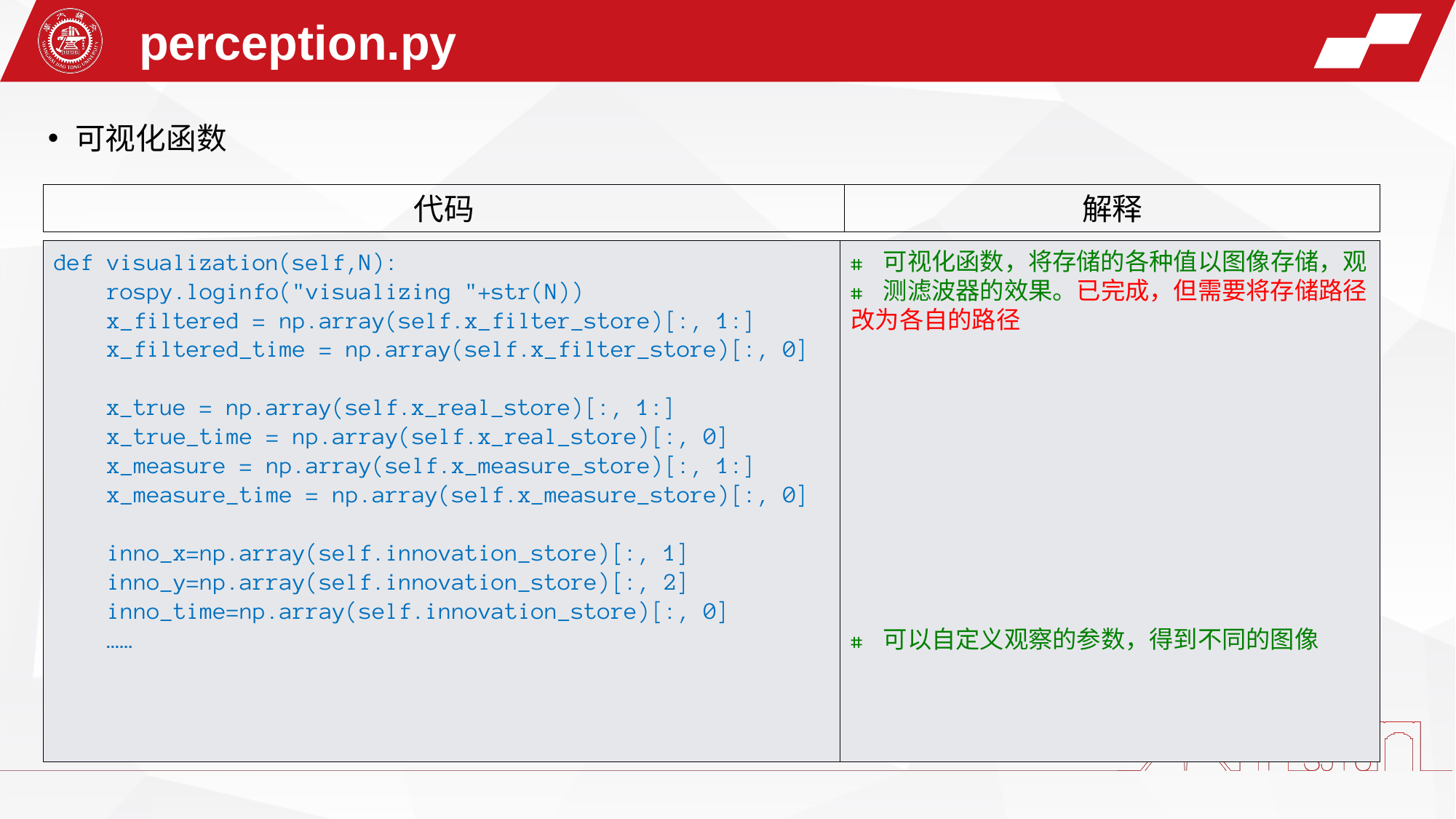

perception.py
可视化函数
代码
解释
def visualization(self,N):
    rospy.loginfo("visualizing "+str(N))
    x_filtered = np.array(self.x_filter_store)[:, 1:]
    x_filtered_time = np.array(self.x_filter_store)[:, 0]  
    x_true = np.array(self.x_real_store)[:, 1:]
    x_true_time = np.array(self.x_real_store)[:, 0]
    x_measure = np.array(self.x_measure_store)[:, 1:]
    x_measure_time = np.array(self.x_measure_store)[:, 0]
    inno_x=np.array(self.innovation_store)[:, 1]
    inno_y=np.array(self.innovation_store)[:, 2]
    inno_time=np.array(self.innovation_store)[:, 0]
    ……
# 可视化函数，将存储的各种值以图像存储，观
# 测滤波器的效果。已完成，但需要将存储路径改为各自的路径

# 可以自定义观察的参数，得到不同的图像